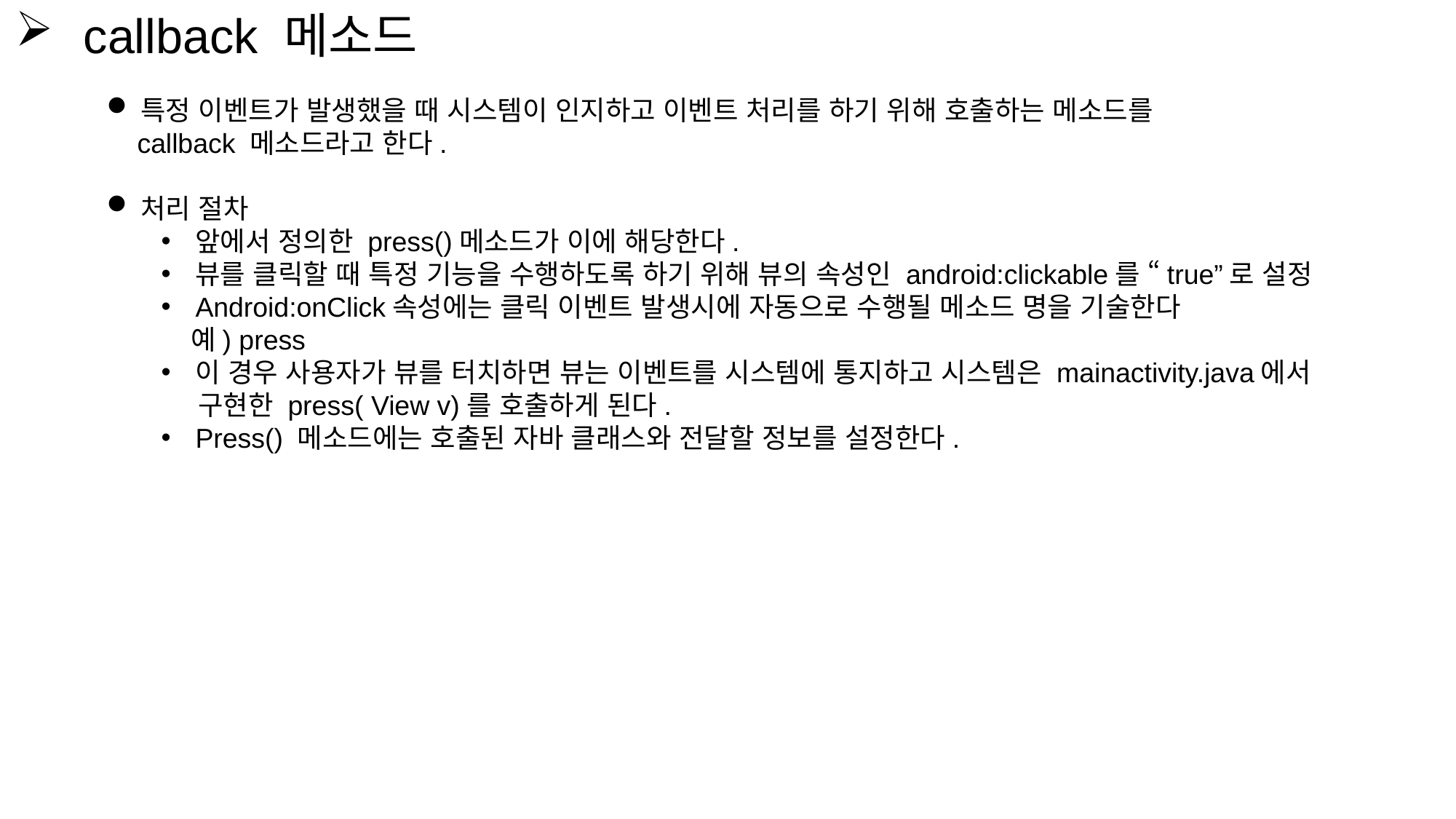

callback 메소드
특정 이벤트가 발생했을 때 시스템이 인지하고 이벤트 처리를 하기 위해 호출하는 메소드를
    callback 메소드라고 한다.

처리 절차
앞에서 정의한 press()메소드가 이에 해당한다.
뷰를 클릭할 때 특정 기능을 수행하도록 하기 위해 뷰의 속성인 android:clickable를 “true”로 설정
Android:onClick속성에는 클릭 이벤트 발생시에 자동으로 수행될 메소드 명을 기술한다
   예) press
이 경우 사용자가 뷰를 터치하면 뷰는 이벤트를 시스템에 통지하고 시스템은 mainactivity.java에서
    구현한 press( View v)를 호출하게 된다.
Press() 메소드에는 호출된 자바 클래스와 전달할 정보를 설정한다.